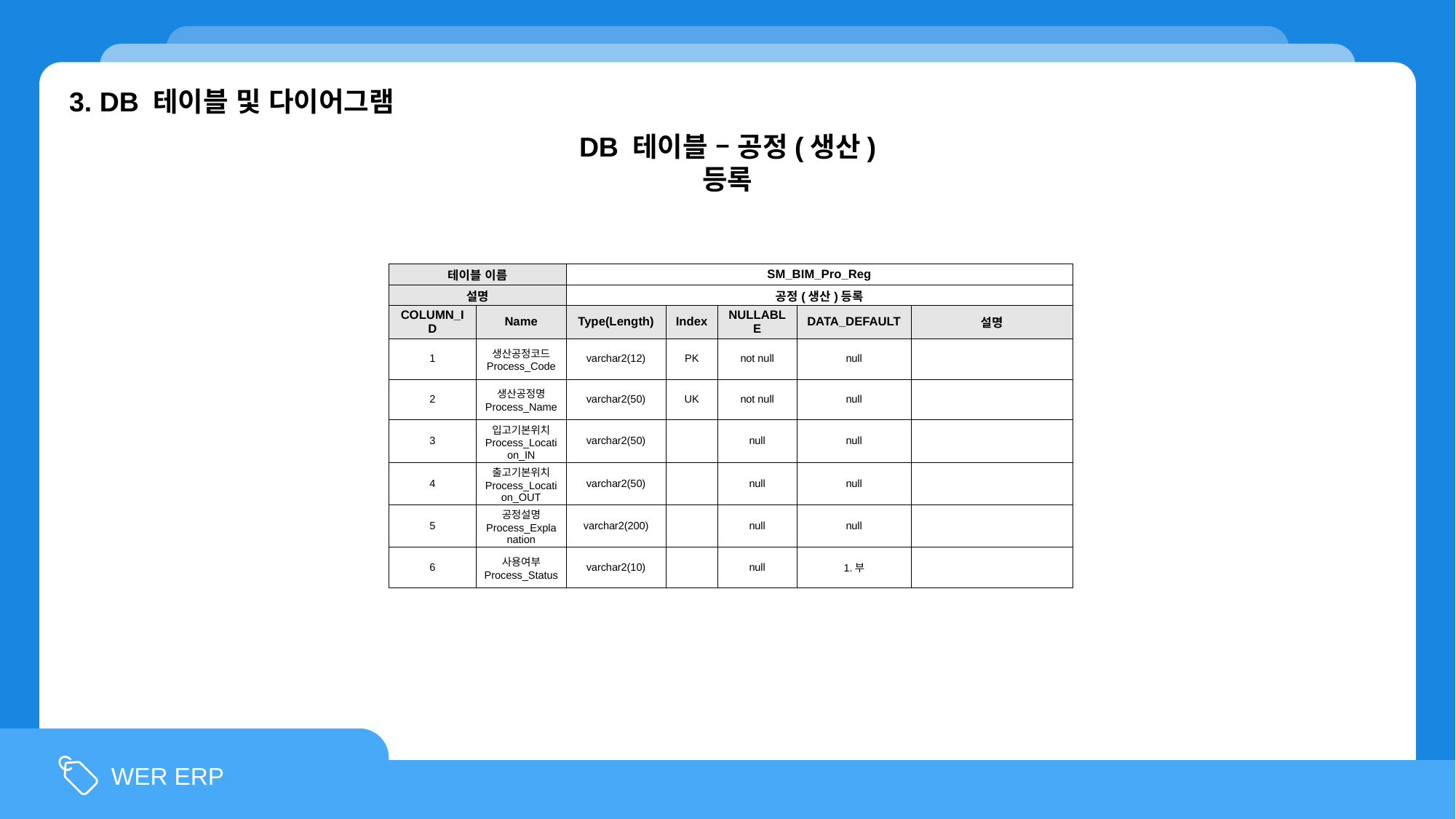

3. DB 테이블 및 다이어그램
DB 테이블 – 공정(생산) 등록
| 테이블 이름 |  | SM\_BIM\_Pro\_Reg |  |  |  |  |
| --- | --- | --- | --- | --- | --- | --- |
| 설명 |  | 공정(생산)등록 |  |  |  |  |
| COLUMN\_ID | Name | Type(Length) | Index | NULLABLE | DATA\_DEFAULT | 설명 |
| 1 | 생산공정코드 Process\_Code | varchar2(12) | PK | not null | null |  |
| 2 | 생산공정명 Process\_Name | varchar2(50) | UK | not null | null |  |
| 3 | 입고기본위치 Process\_Location\_IN | varchar2(50) |  | null | null |  |
| 4 | 출고기본위치 Process\_Location\_OUT | varchar2(50) |  | null | null |  |
| 5 | 공정설명 Process\_Explanation | varchar2(200) |  | null | null |  |
| 6 | 사용여부 Process\_Status | varchar2(10) |  | null | 1.부 |  |

WER ERP